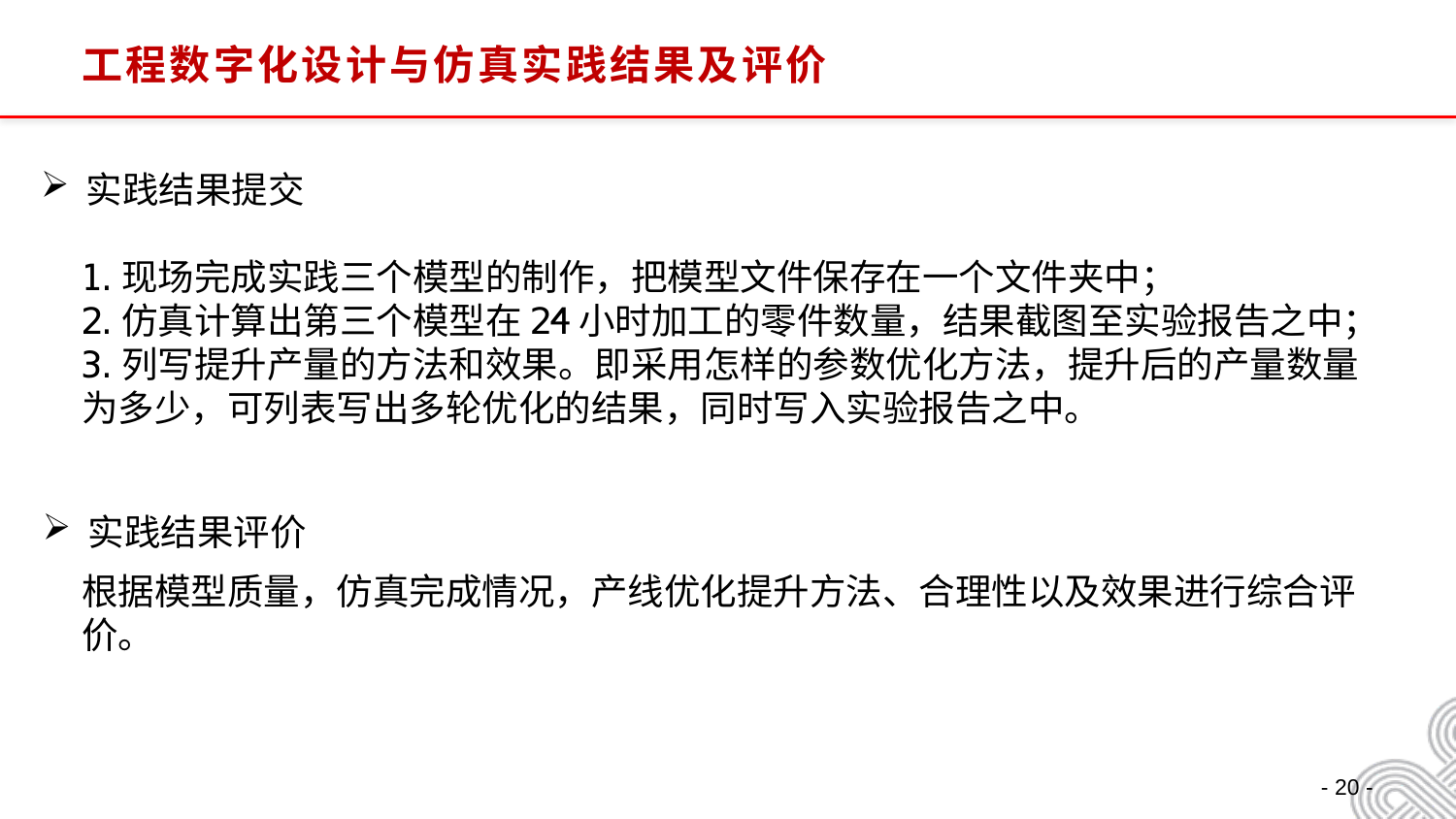

工程数字化设计与仿真实践结果及评价

实践结果提交
1.现场完成实践三个模型的制作，把模型文件保存在一个文件夹中；
2.仿真计算出第三个模型在24小时加工的零件数量，结果截图至实验报告之中；
3.列写提升产量的方法和效果。即采用怎样的参数优化方法，提升后的产量数量为多少，可列表写出多轮优化的结果，同时写入实验报告之中。
实践结果评价
根据模型质量，仿真完成情况，产线优化提升方法、合理性以及效果进行综合评价。